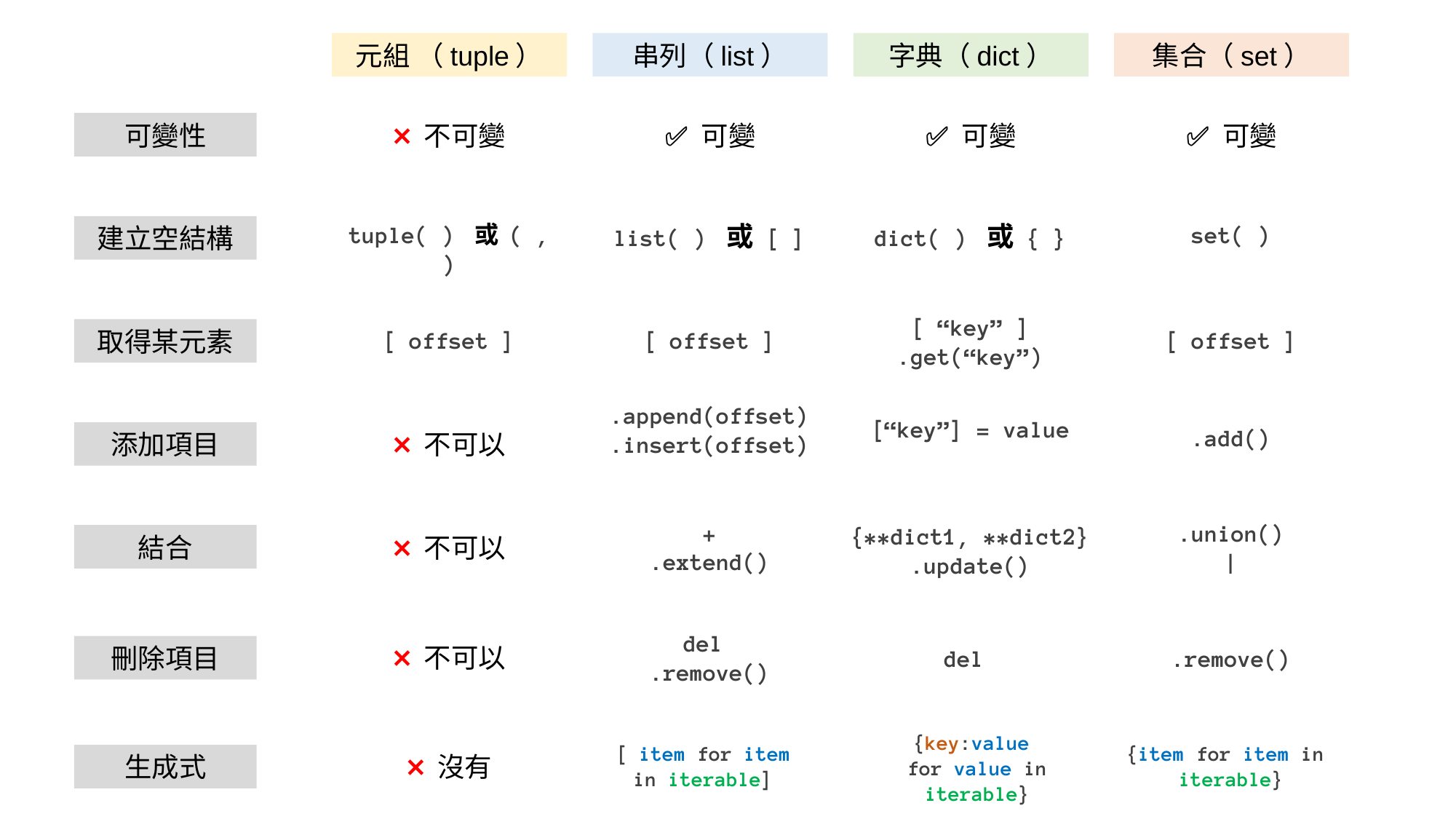

元組 （tuple）
串列（list）
字典（dict）
集合（set）
可變性
❌ 不可變
✅ 可變
✅ 可變
✅ 可變
tuple( ) 或 ( , )
list( ) 或 [ ]
dict( ) 或 { }
set( )
建立空結構
[ “key” ]
.get(“key”)
取得某元素
[ offset ]
[ offset ]
[ offset ]
.append(offset)
.insert(offset)
[“key”] = value
.add()
❌ 不可以
添加項目
+
.extend()
.union()
|
{**dict1, **dict2}
.update()
❌ 不可以
結合
del
.remove()
❌ 不可以
刪除項目
del
.remove()
{key:value
for value in iterable}
[ item for item in iterable]
{item for item in
iterable}
生成式
❌ 沒有